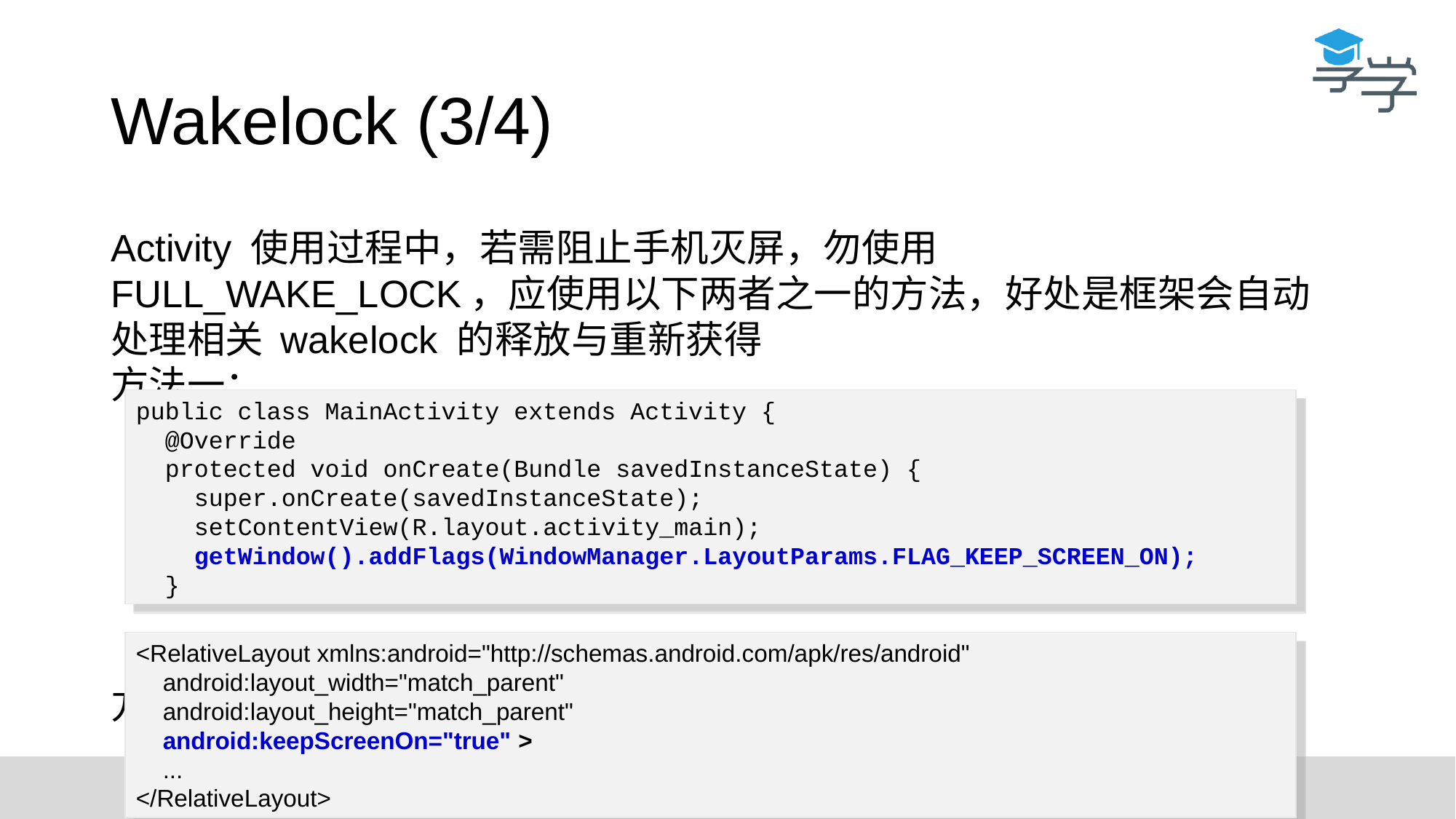

# Wakelock (3/4)
Activity 使用过程中，若需阻止手机灭屏，勿使用 FULL_WAKE_LOCK，应使用以下两者之一的方法，好处是框架会自动处理相关 wakelock 的释放与重新获得
方法一：

方法二：
public class MainActivity extends Activity {
  @Override
  protected void onCreate(Bundle savedInstanceState) {
    super.onCreate(savedInstanceState);
    setContentView(R.layout.activity_main);
    getWindow().addFlags(WindowManager.LayoutParams.FLAG_KEEP_SCREEN_ON);
  }
<RelativeLayout xmlns:android="http://schemas.android.com/apk/res/android"
    android:layout_width="match_parent"
    android:layout_height="match_parent"
    android:keepScreenOn="true" >
    ...
</RelativeLayout>
32